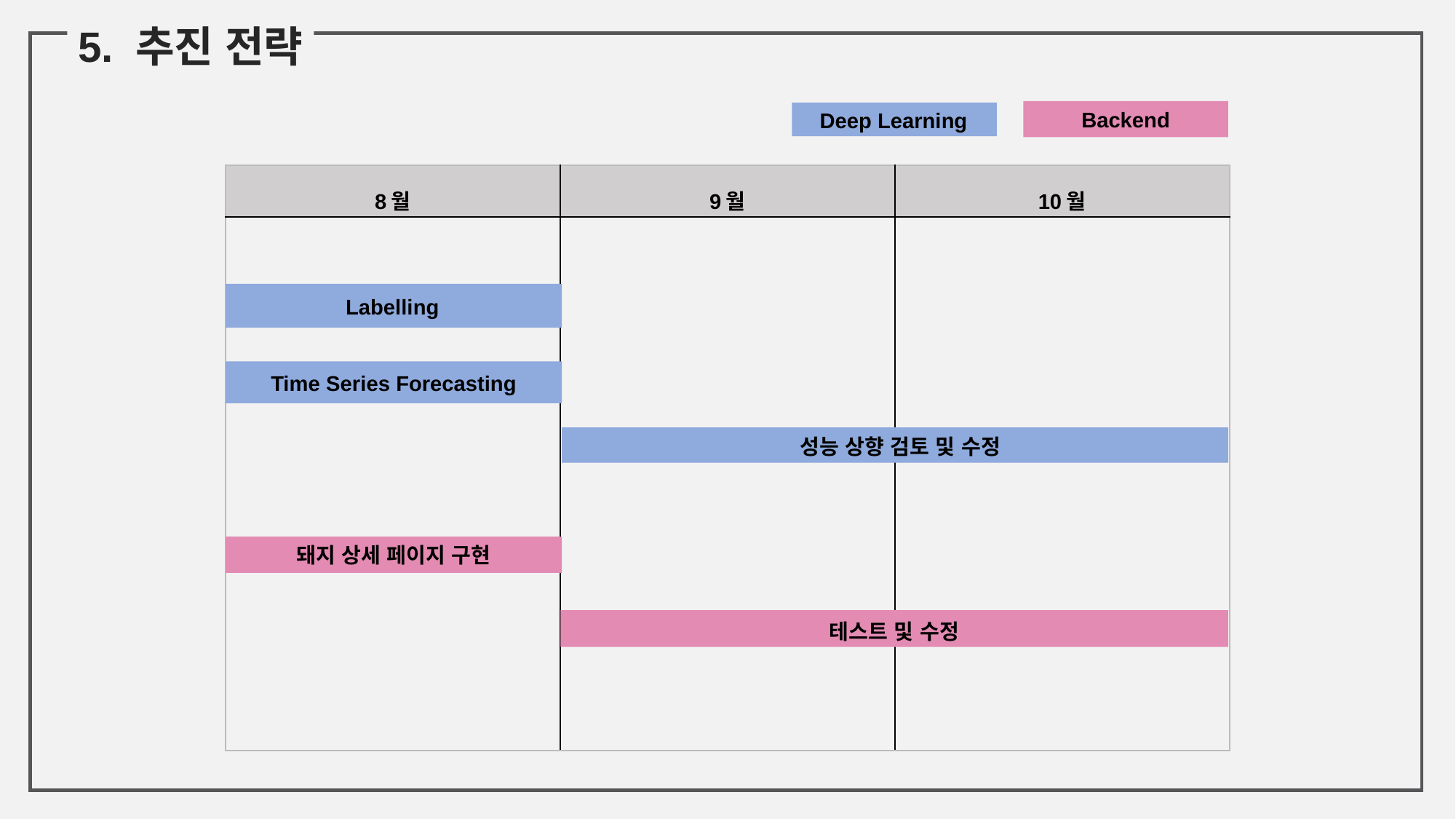

5. 추진 전략

Deep Learning

Backend
| 8월 | 9월 | 10월 |
| --- | --- | --- |
|  |  |  |

Labelling

Time Series Forecasting

성능 상향 검토 및 수정
돼지 상세 페이지 구현

테스트 및 수정